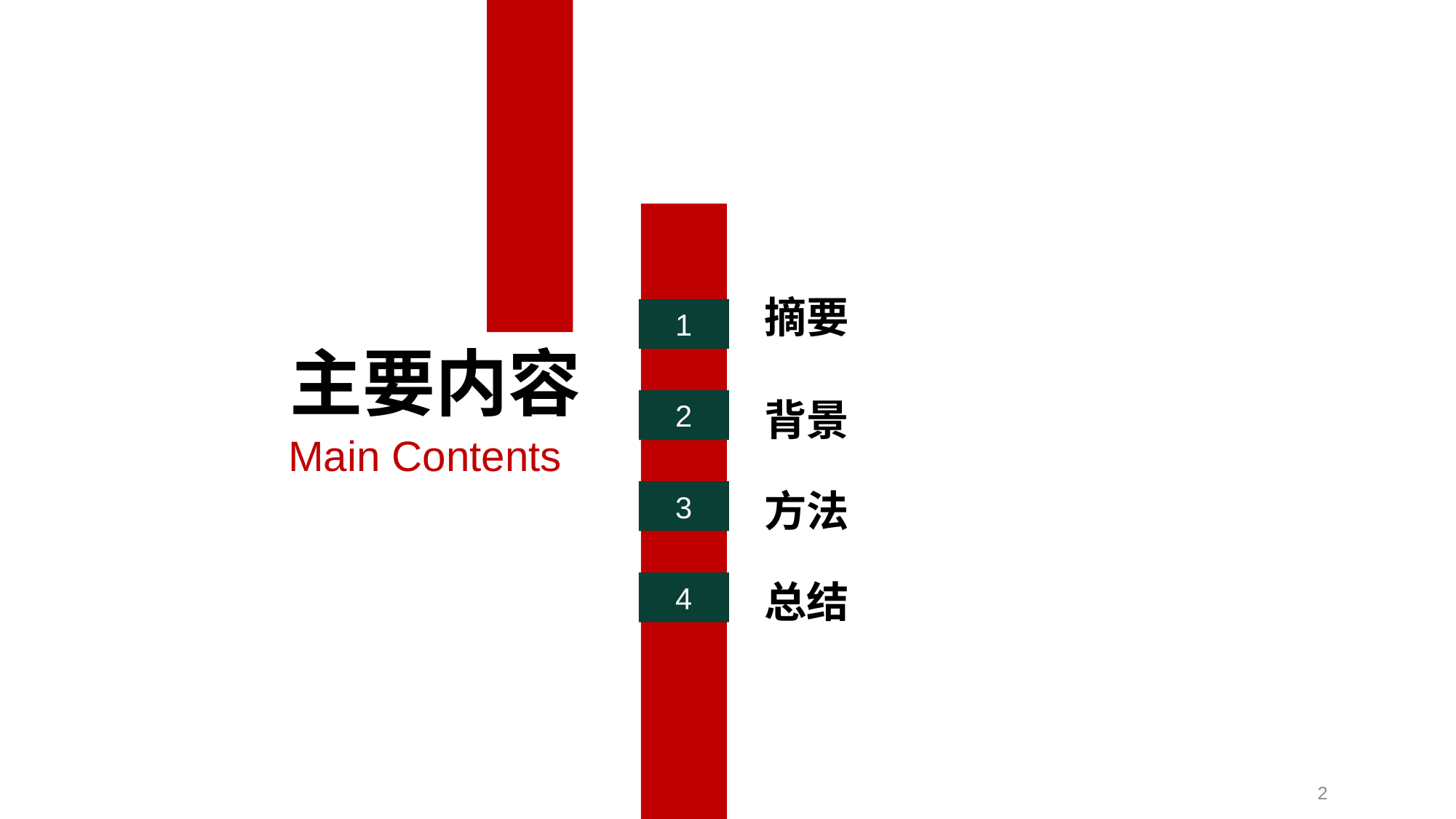

摘要
1
主要内容
背景
2
Main Contents
方法
3
总结
4
2